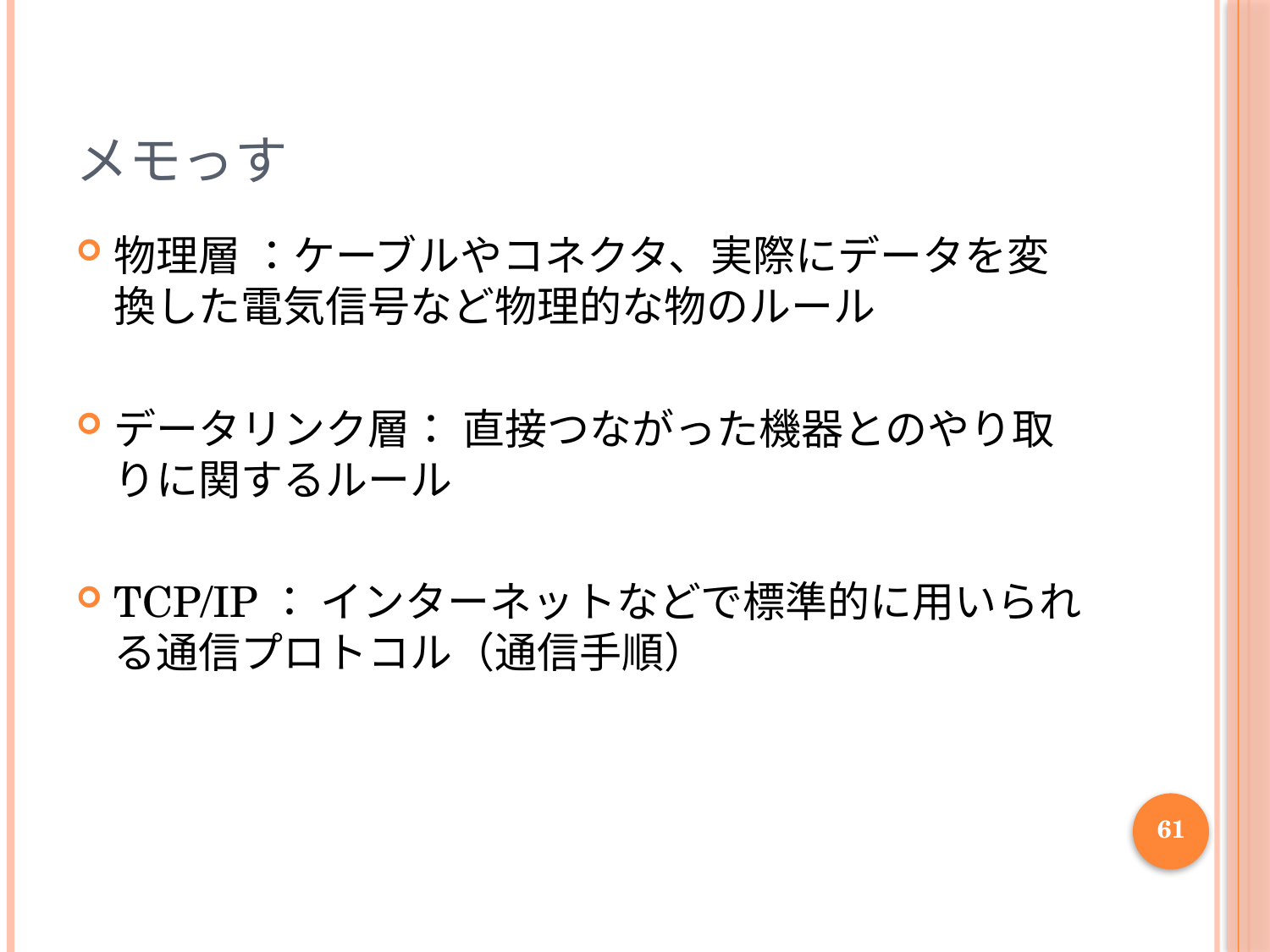

# メモっす
物理層 ：ケーブルやコネクタ、実際にデータを変換した電気信号など物理的な物のルール

データリンク層： 直接つながった機器とのやり取りに関するルール

TCP/IP： インターネットなどで標準的に用いられる通信プロトコル（通信手順）

61